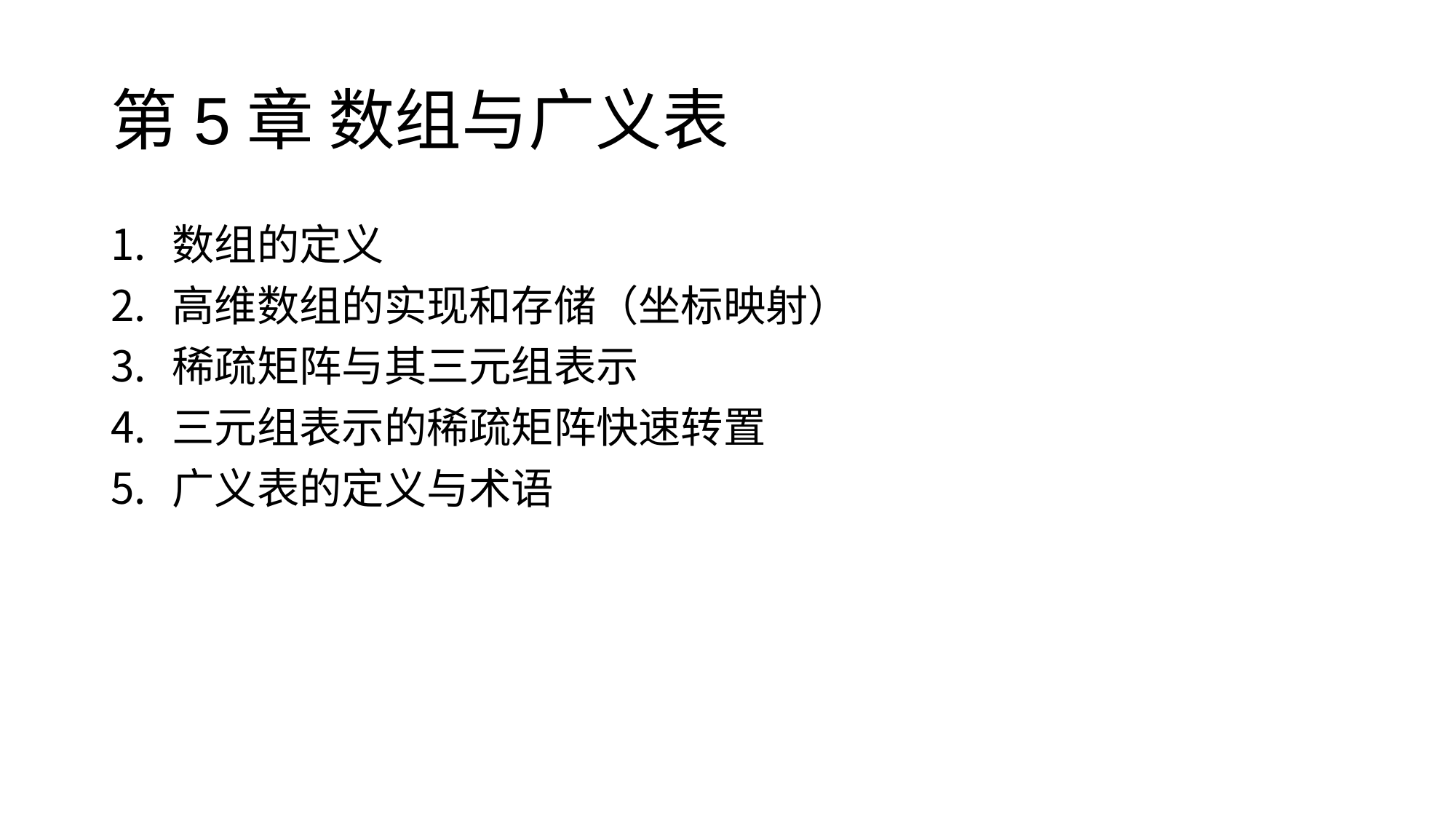

# 第5章 数组与广义表
数组的定义
高维数组的实现和存储（坐标映射）
稀疏矩阵与其三元组表示
三元组表示的稀疏矩阵快速转置
广义表的定义与术语